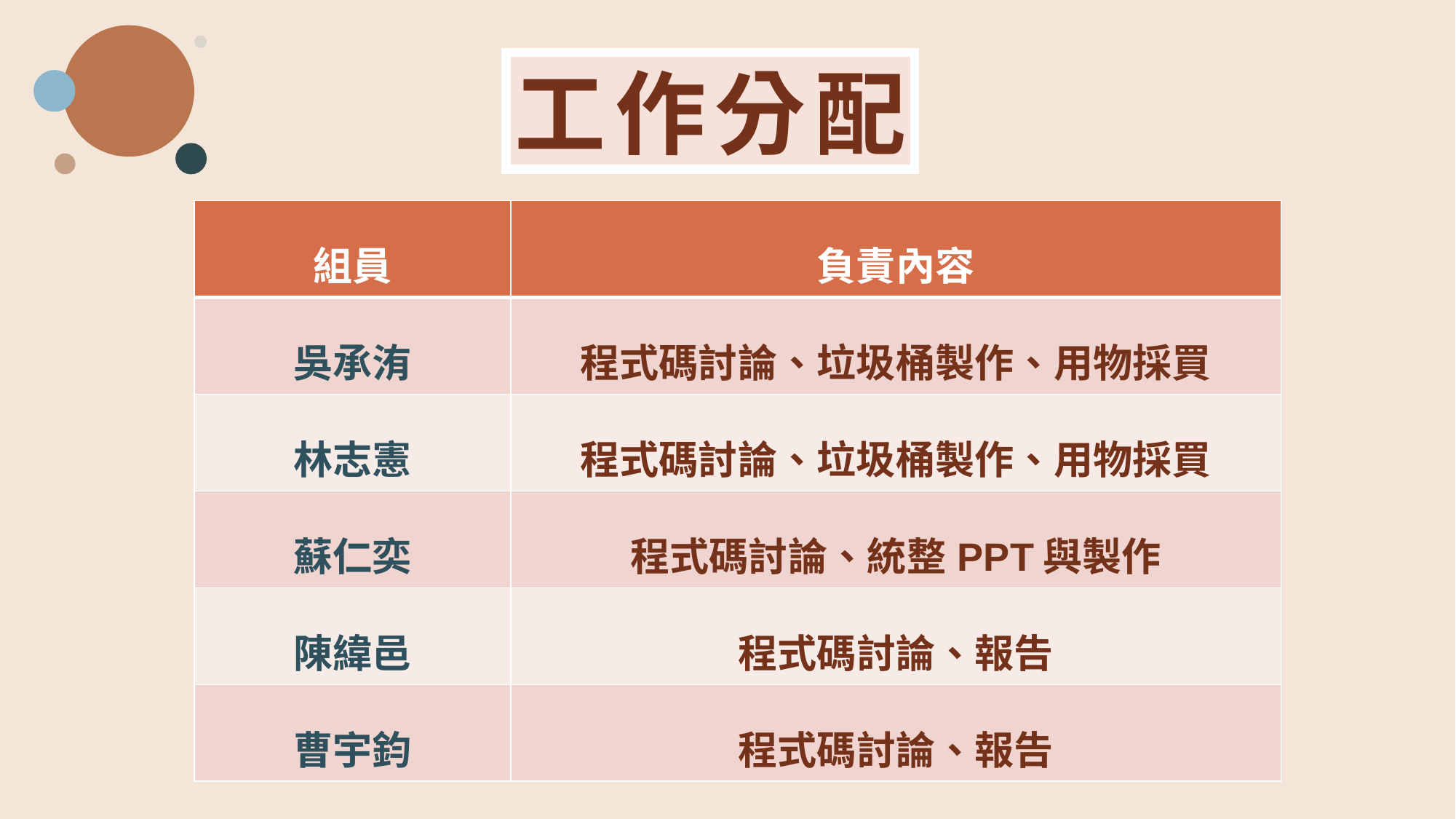

工作分配
| 組員 | 負責內容 |
| --- | --- |
| 吳承洧 | 程式碼討論、垃圾桶製作、用物採買 |
| 林志憲 | 程式碼討論、垃圾桶製作、用物採買 |
| 蘇仁奕 | 程式碼討論、統整PPT與製作 |
| 陳緯邑 | 程式碼討論、報告 |
| 曹宇鈞 | 程式碼討論、報告 |